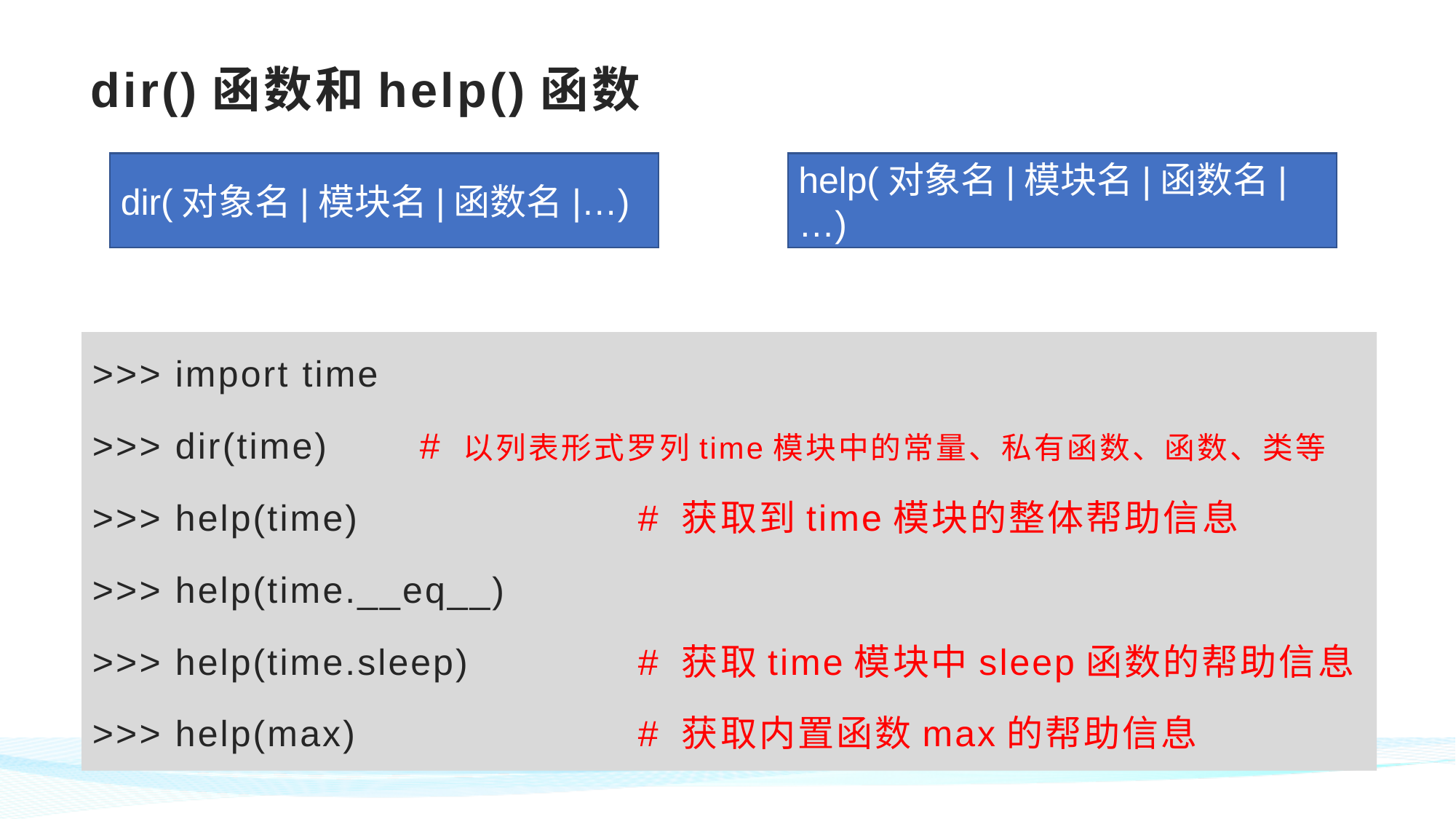

# dir()函数和help()函数
dir(对象名|模块名|函数名|…)
help(对象名|模块名|函数名|…)
>>> import time
>>> dir(time)	# 以列表形式罗列time模块中的常量、私有函数、函数、类等
>>> help(time)			# 获取到time模块的整体帮助信息
>>> help(time.__eq__)
>>> help(time.sleep)		# 获取time模块中sleep函数的帮助信息
>>> help(max)			# 获取内置函数max的帮助信息